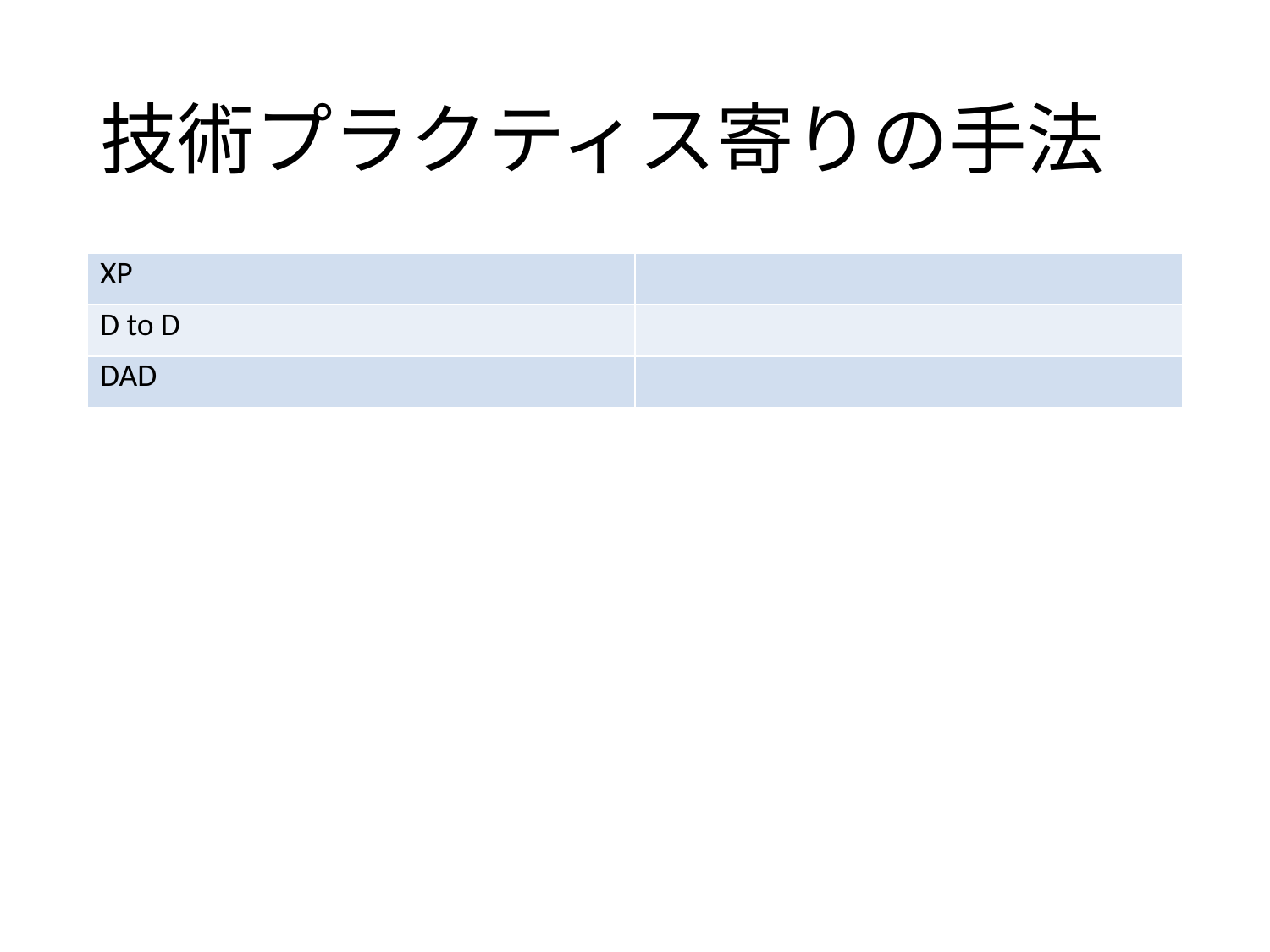

# 技術プラクティス寄りの手法
| XP |  |
| --- | --- |
| D to D |  |
| DAD |  |